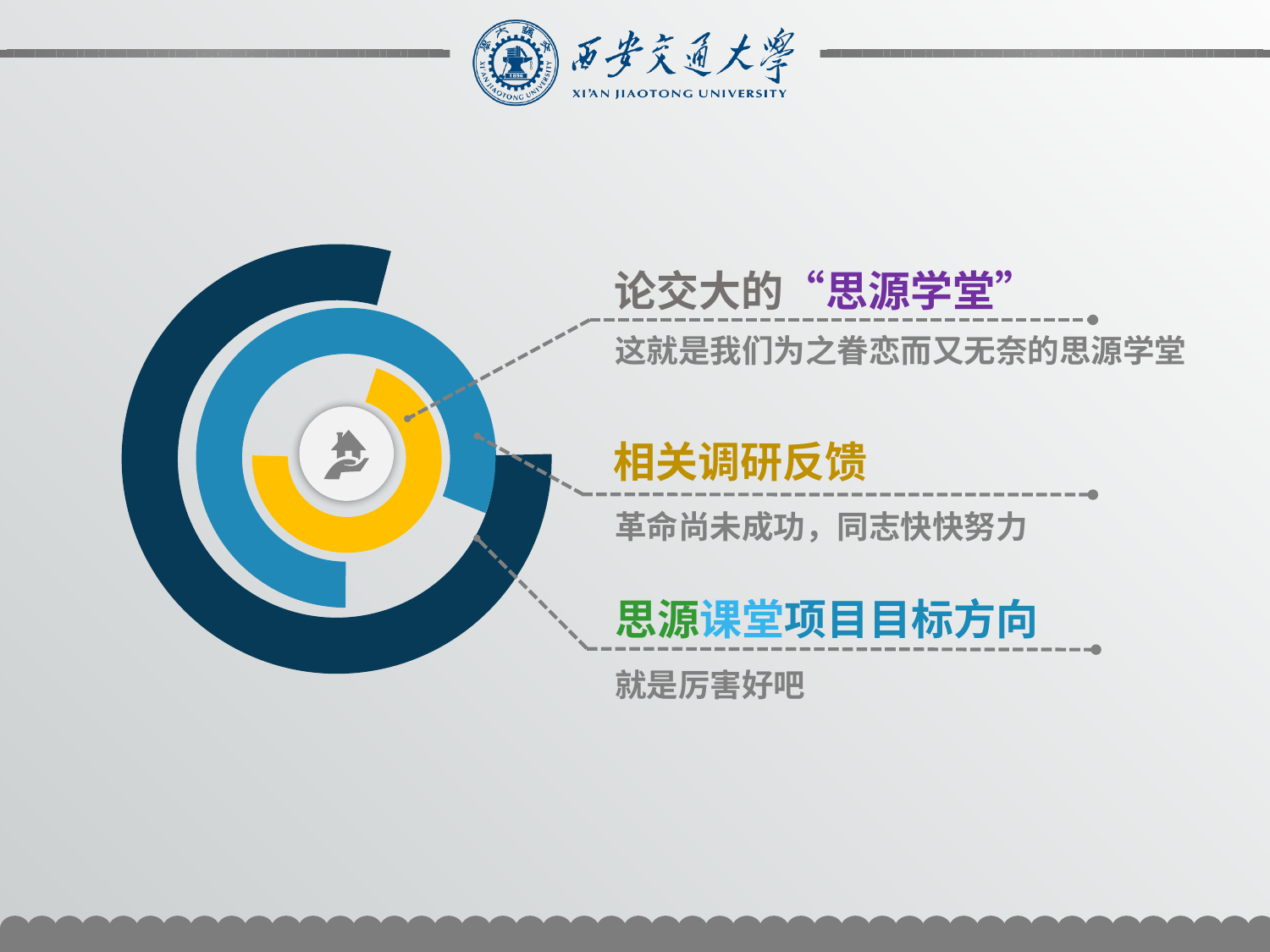

论交大的“思源学堂”

这就是我们为之眷恋而又无奈的思源学堂

相关调研反馈

革命尚未成功，同志快快努力
思源课堂项目目标方向
就是厉害好吧